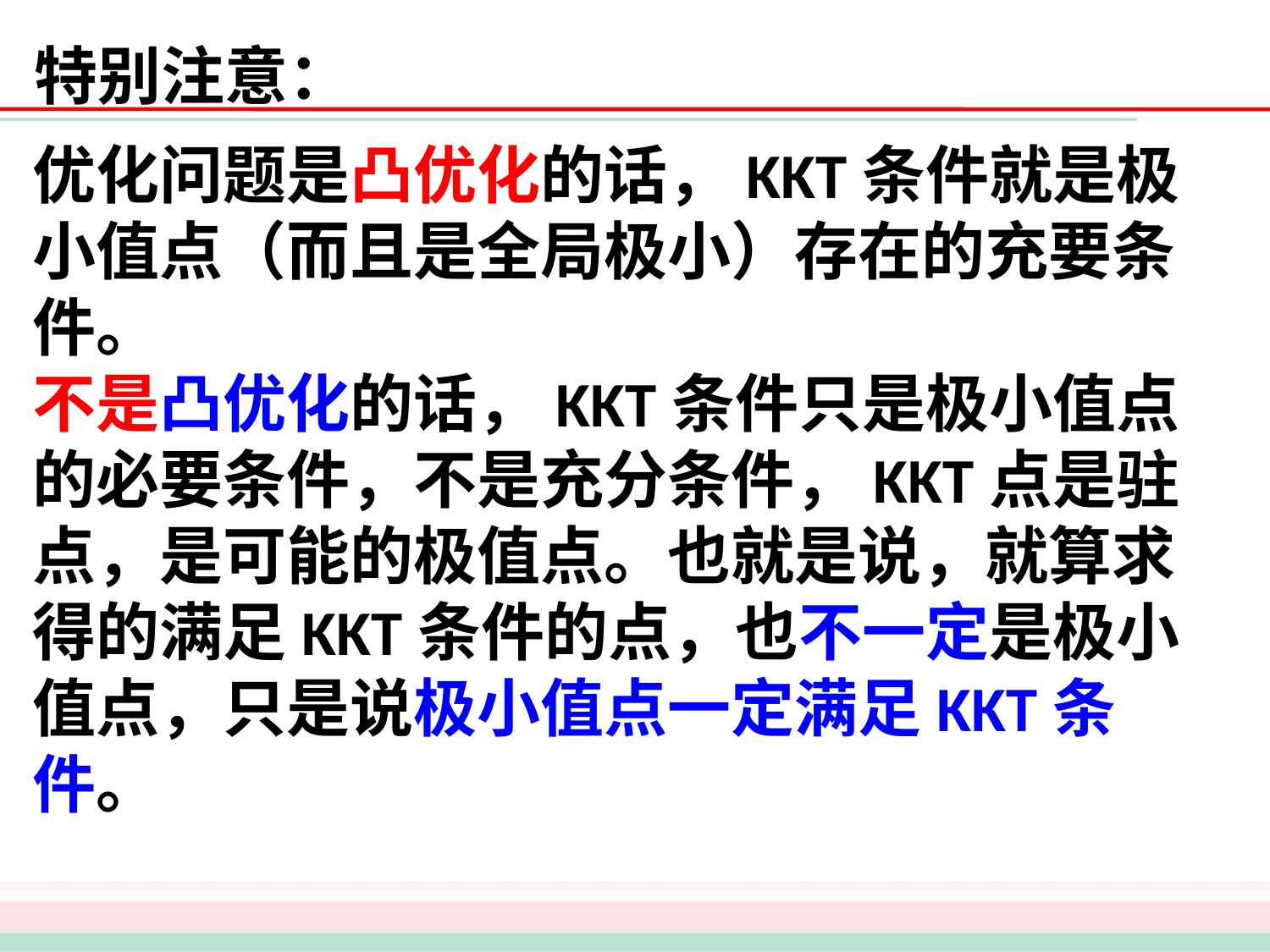

特别注意：
优化问题是凸优化的话，KKT条件就是极小值点（而且是全局极小）存在的充要条件。
不是凸优化的话，KKT条件只是极小值点的必要条件，不是充分条件，KKT点是驻点，是可能的极值点。也就是说，就算求得的满足KKT条件的点，也不一定是极小值点，只是说极小值点一定满足KKT条件。